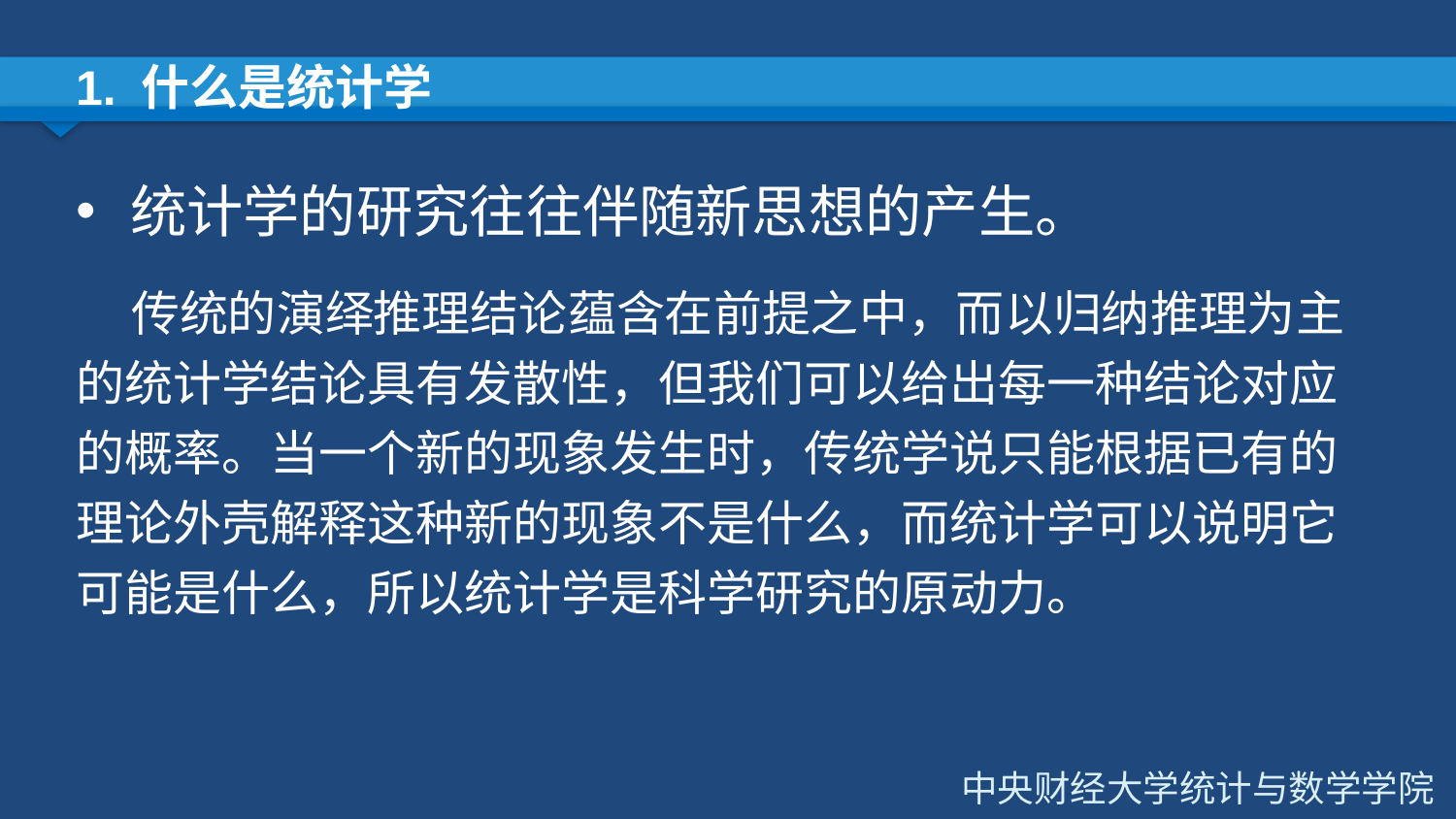

# 1. 什么是统计学
统计学的研究往往伴随新思想的产生。
    传统的演绎推理结论蕴含在前提之中，而以归纳推理为主的统计学结论具有发散性，但我们可以给出每一种结论对应的概率。当一个新的现象发生时，传统学说只能根据已有的理论外壳解释这种新的现象不是什么，而统计学可以说明它可能是什么，所以统计学是科学研究的原动力。